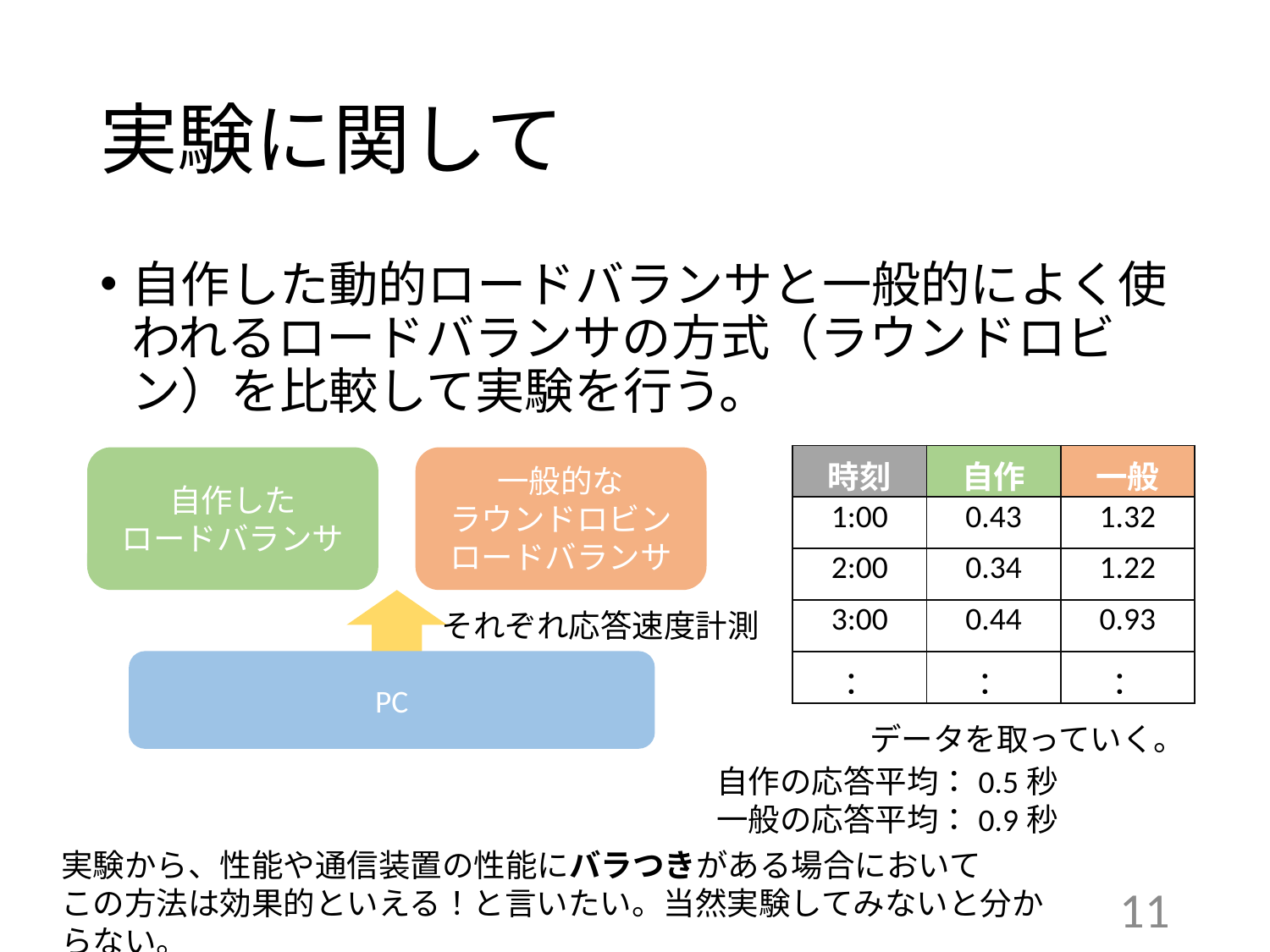

# 実験に関して
自作した動的ロードバランサと一般的によく使われるロードバランサの方式（ラウンドロビン）を比較して実験を行う。
| 時刻 | 自作 | 一般 |
| --- | --- | --- |
| 1:00 | 0.43 | 1.32 |
| 2:00 | 0.34 | 1.22 |
| 3:00 | 0.44 | 0.93 |
| ： | ： | ： |
自作した
ロードバランサ
一般的な
ラウンドロビン
ロードバランサ

それぞれ応答速度計測
PC
データを取っていく。
自作の応答平均：0.5秒
一般の応答平均：0.9秒
実験から、性能や通信装置の性能にバラつきがある場合において
この方法は効果的といえる！と言いたい。当然実験してみないと分からない。
11